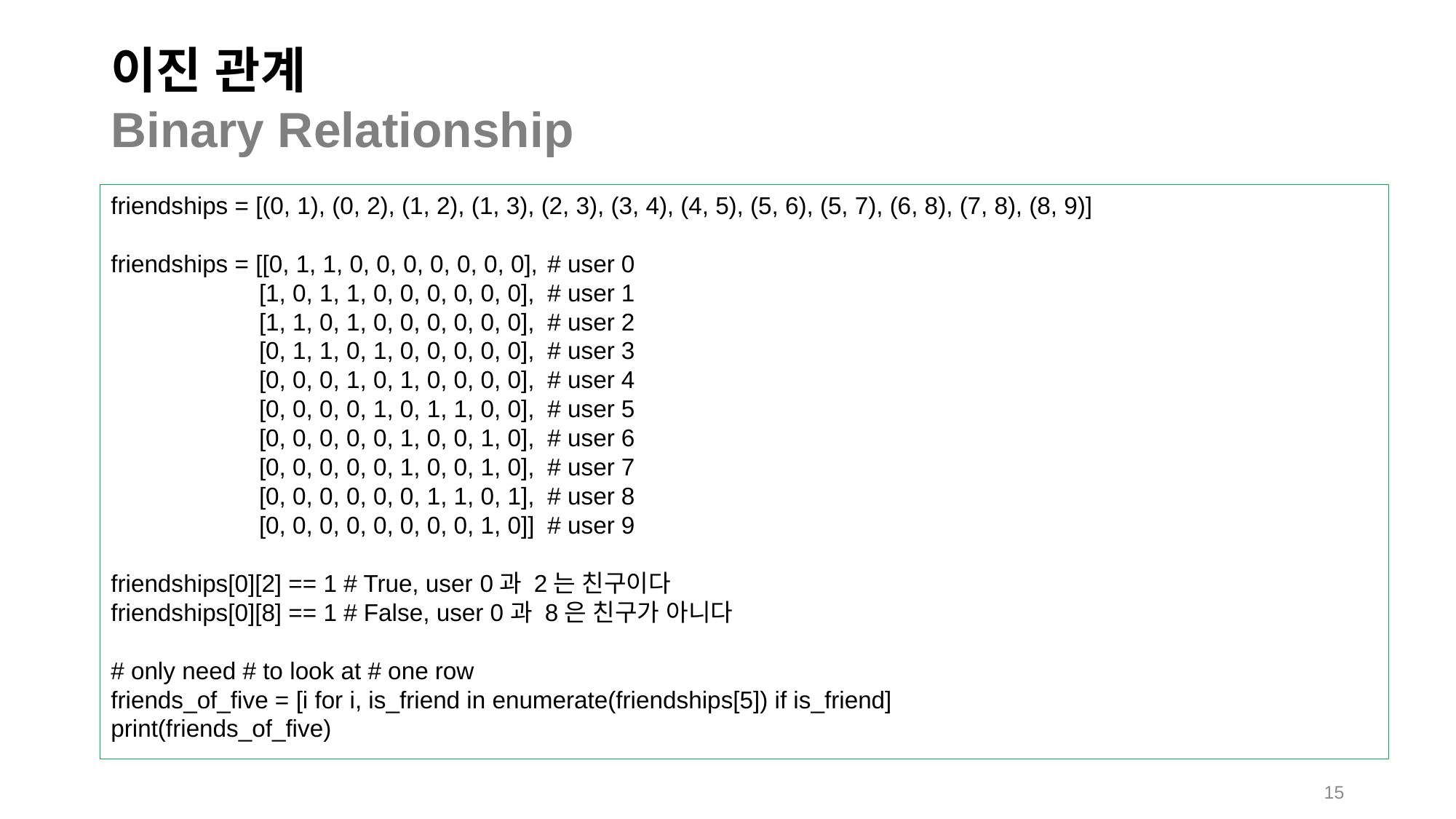

# 이진 관계 Binary Relationship
friendships = [(0, 1), (0, 2), (1, 2), (1, 3), (2, 3), (3, 4), (4, 5), (5, 6), (5, 7), (6, 8), (7, 8), (8, 9)]

friendships = [[0, 1, 1, 0, 0, 0, 0, 0, 0, 0], 	# user 0
                      [1, 0, 1, 1, 0, 0, 0, 0, 0, 0], 	# user 1
                      [1, 1, 0, 1, 0, 0, 0, 0, 0, 0], 	# user 2
                      [0, 1, 1, 0, 1, 0, 0, 0, 0, 0], 	# user 3
                      [0, 0, 0, 1, 0, 1, 0, 0, 0, 0], 	# user 4
                      [0, 0, 0, 0, 1, 0, 1, 1, 0, 0], 	# user 5
                      [0, 0, 0, 0, 0, 1, 0, 0, 1, 0], 	# user 6
                      [0, 0, 0, 0, 0, 1, 0, 0, 1, 0], 	# user 7
                      [0, 0, 0, 0, 0, 0, 1, 1, 0, 1], 	# user 8
                      [0, 0, 0, 0, 0, 0, 0, 0, 1, 0]] 	# user 9

friendships[0][2] == 1 # True, user 0과 2는 친구이다
friendships[0][8] == 1 # False, user 0과 8은 친구가 아니다

# only need # to look at # one row
friends_of_five = [i for i, is_friend in enumerate(friendships[5]) if is_friend]
print(friends_of_five)
15